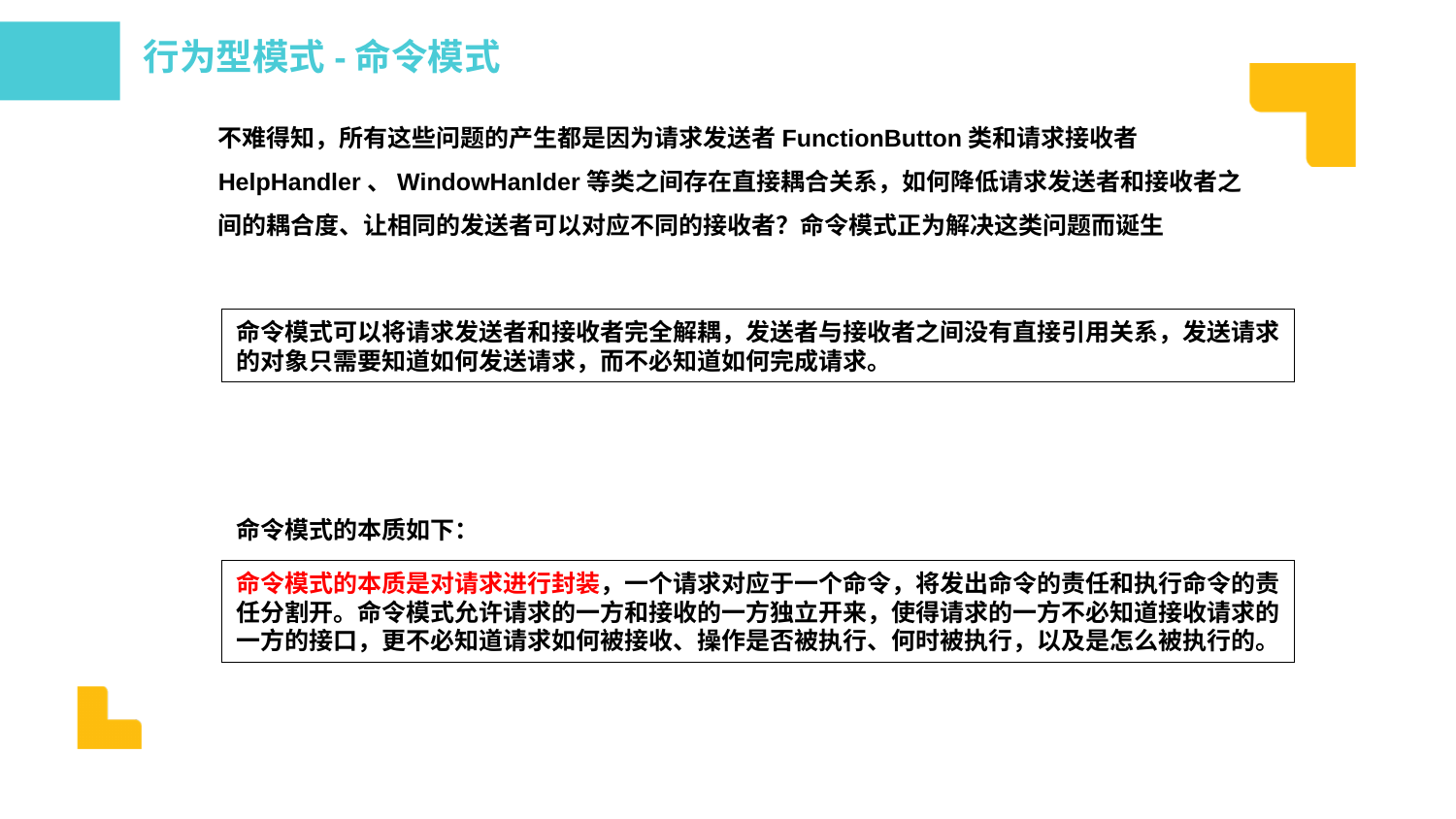

行为型模式-命令模式
不难得知，所有这些问题的产生都是因为请求发送者FunctionButton类和请求接收者HelpHandler、WindowHanlder等类之间存在直接耦合关系，如何降低请求发送者和接收者之间的耦合度、让相同的发送者可以对应不同的接收者？命令模式正为解决这类问题而诞生
命令模式可以将请求发送者和接收者完全解耦，发送者与接收者之间没有直接引用关系，发送请求的对象只需要知道如何发送请求，而不必知道如何完成请求。
命令模式的本质如下：
命令模式的本质是对请求进行封装，一个请求对应于一个命令，将发出命令的责任和执行命令的责任分割开。命令模式允许请求的一方和接收的一方独立开来，使得请求的一方不必知道接收请求的一方的接口，更不必知道请求如何被接收、操作是否被执行、何时被执行，以及是怎么被执行的。